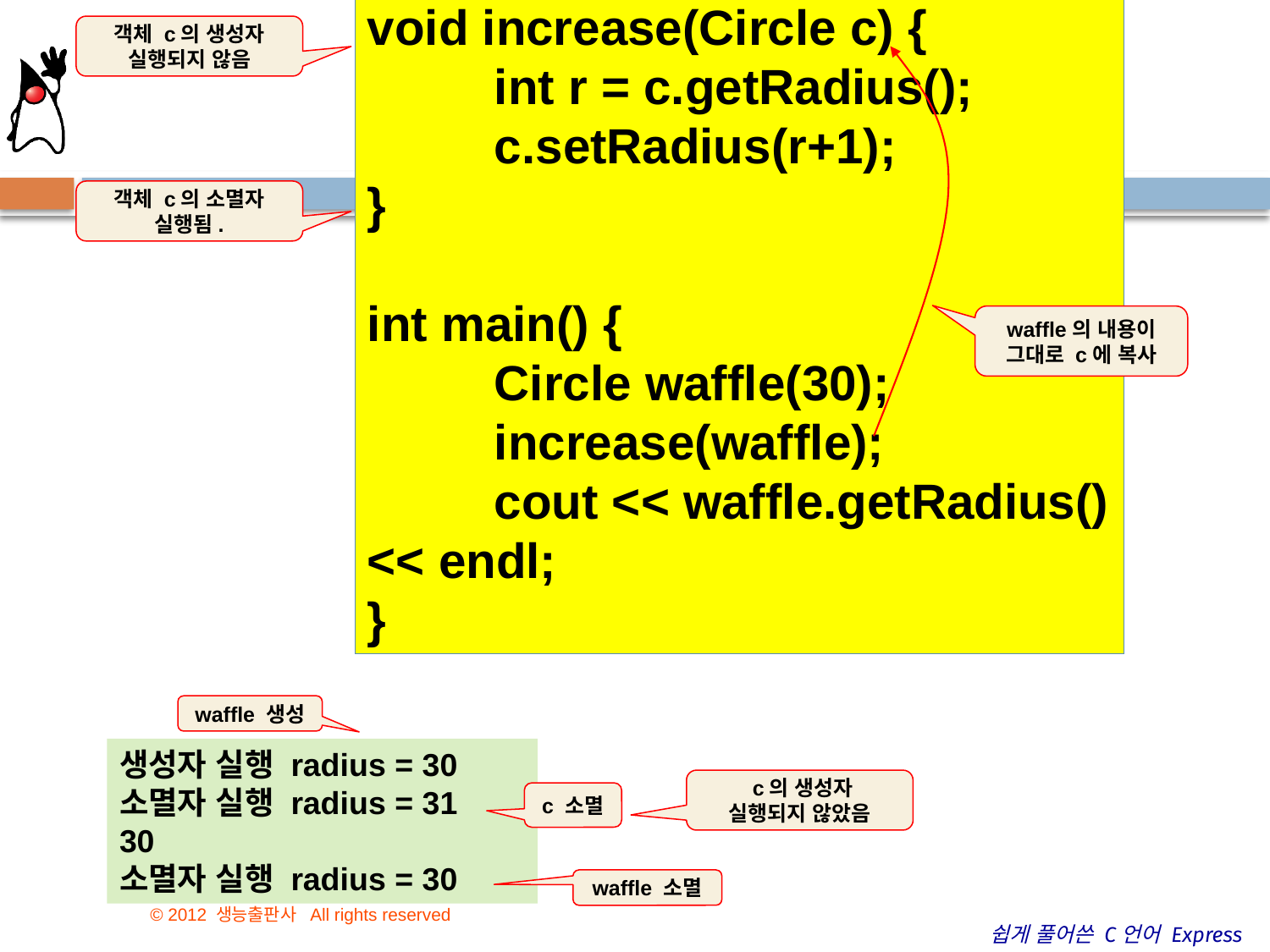

void increase(Circle c) {
	int r = c.getRadius();
	c.setRadius(r+1);
}

int main() {
	Circle waffle(30);
	increase(waffle);
	cout << waffle.getRadius() << endl;
}
객체 c의 생성자
실행되지 않음

객체 c의 소멸자
실행됨.
waffle의 내용이 그대로 c에 복사
waffle 생성
생성자 실행 radius = 30
소멸자 실행 radius = 31
30
소멸자 실행 radius = 30
 c의 생성자
실행되지 않았음
c 소멸
waffle 소멸